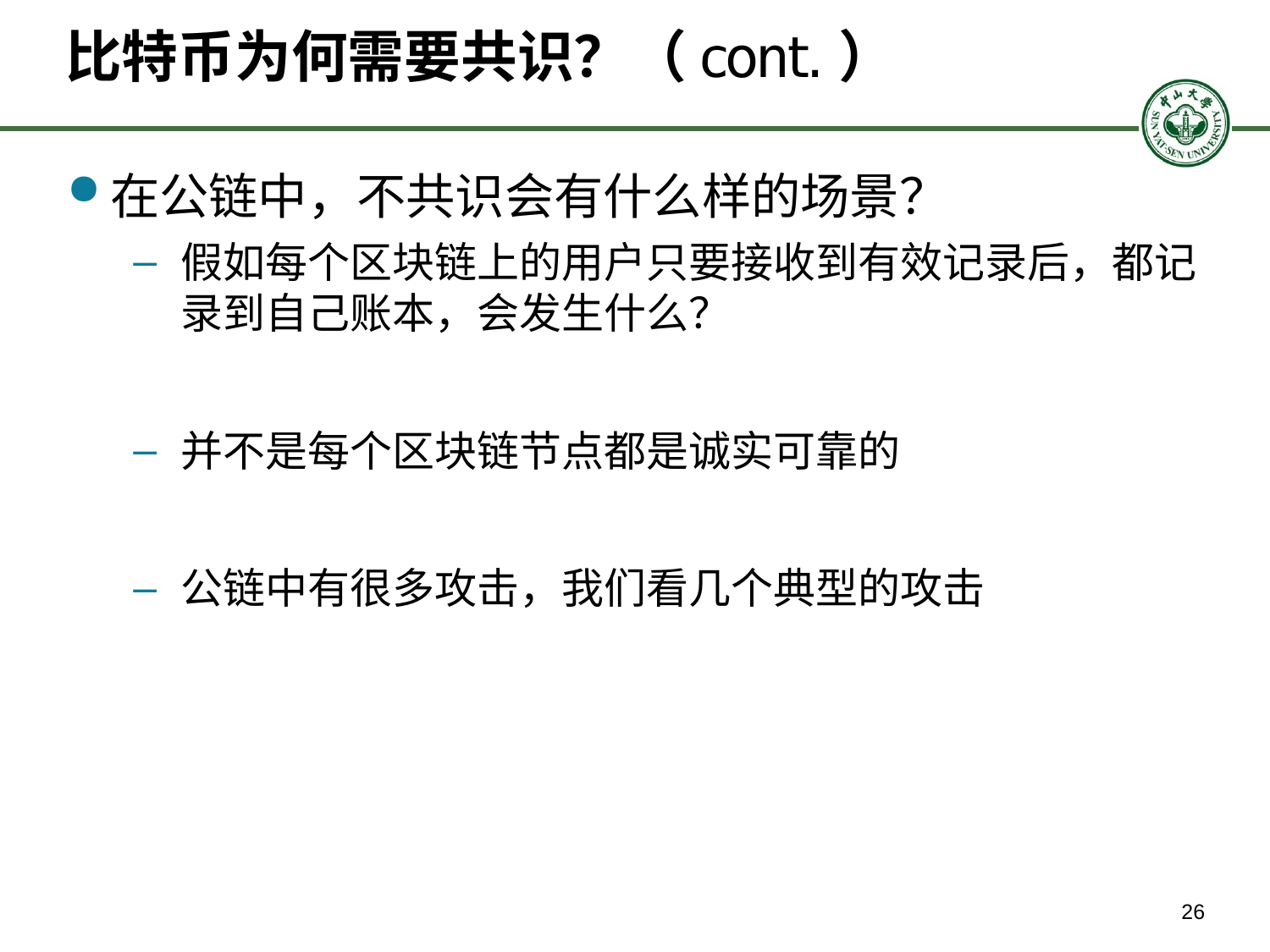

# 比特币为何需要共识？（cont.）
在公链中，不共识会有什么样的场景？
假如每个区块链上的用户只要接收到有效记录后，都记录到自己账本，会发生什么？

并不是每个区块链节点都是诚实可靠的

公链中有很多攻击，我们看几个典型的攻击